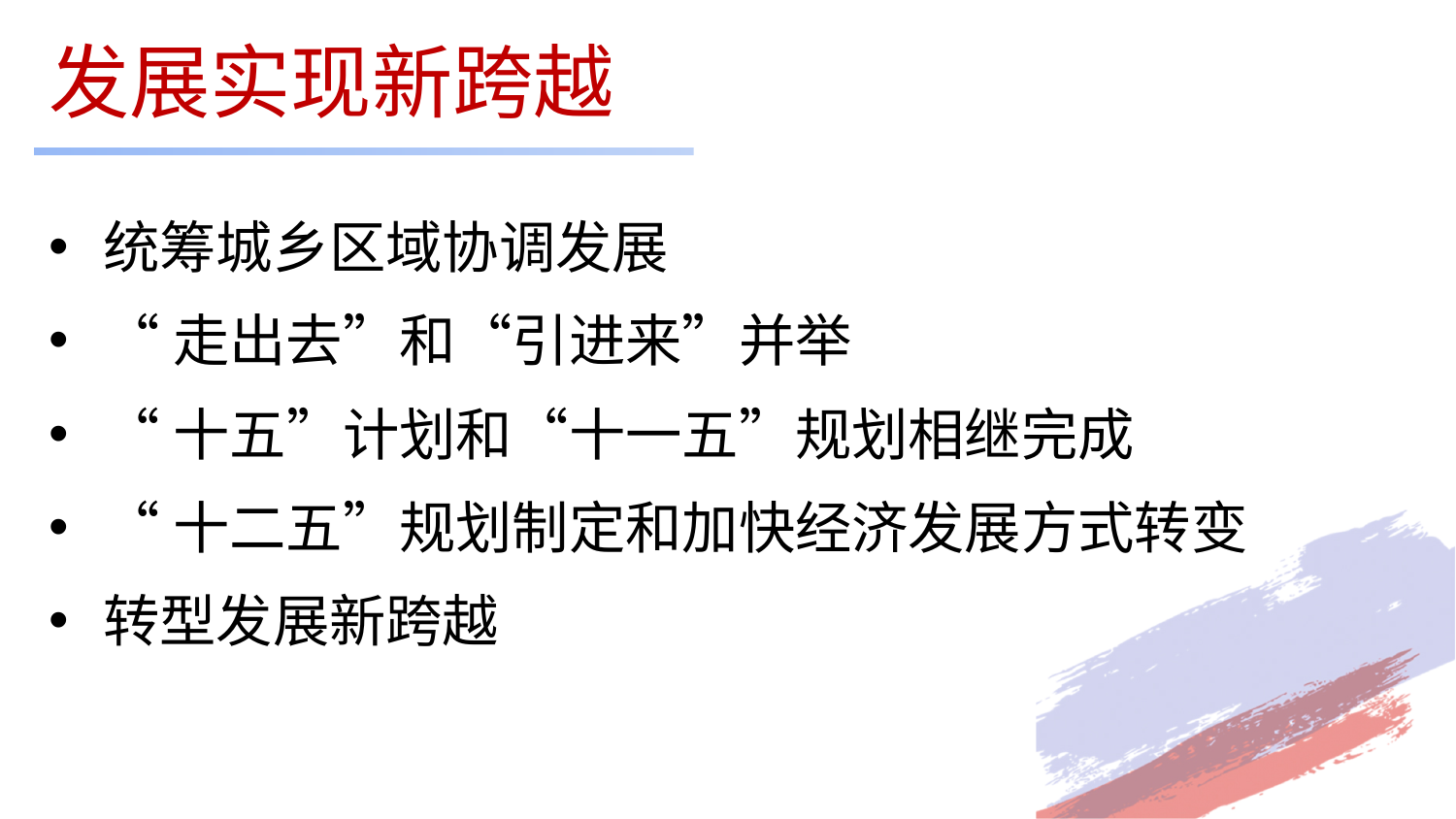

# 发展实现新跨越
统筹城乡区域协调发展
“走出去”和“引进来”并举
“十五”计划和“十一五”规划相继完成
“十二五”规划制定和加快经济发展方式转变
转型发展新跨越